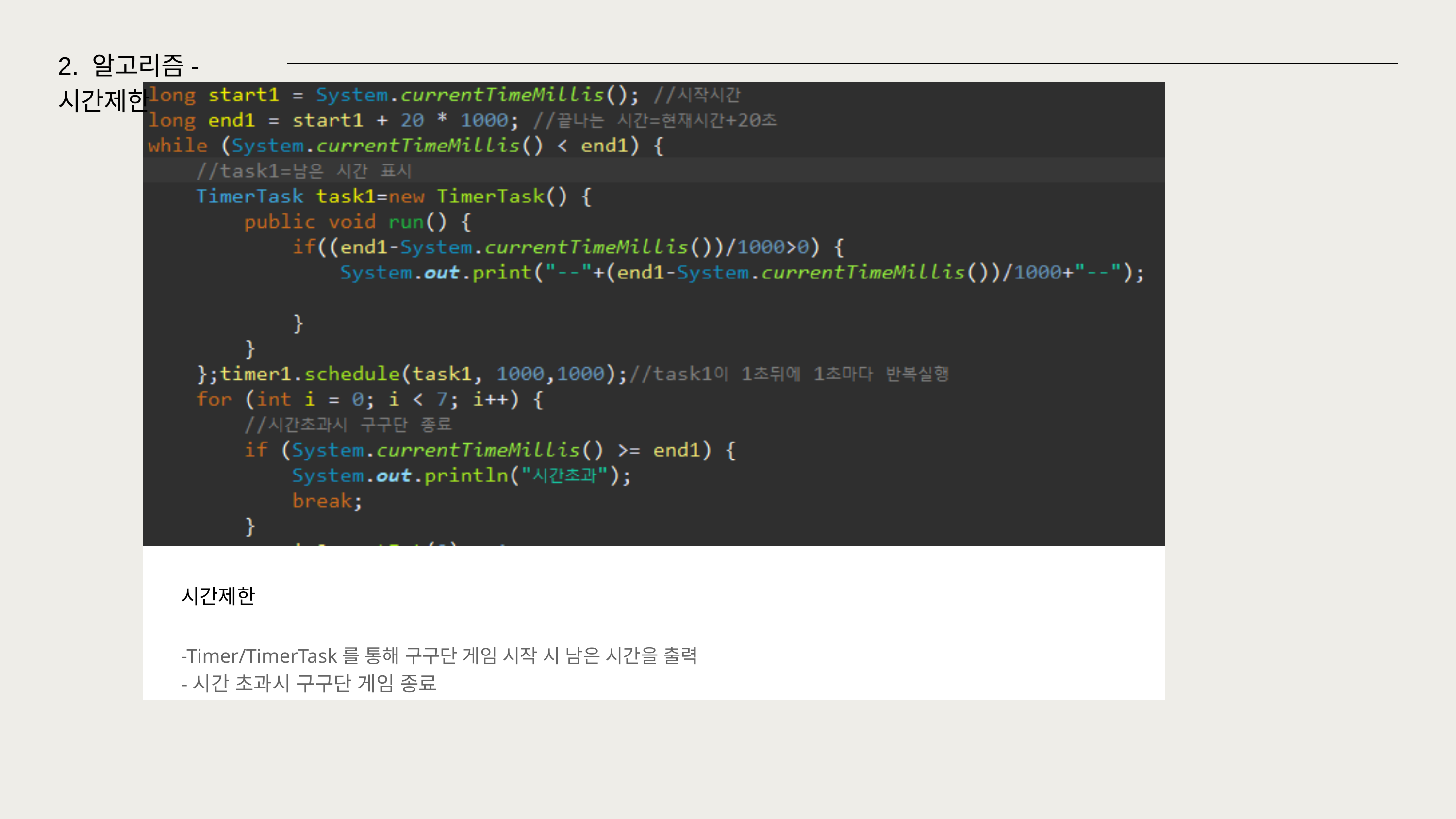

2. 알고리즘-시간제한

시간제한
-Timer/TimerTask를 통해 구구단 게임 시작 시 남은 시간을 출력
-시간 초과시 구구단 게임 종료